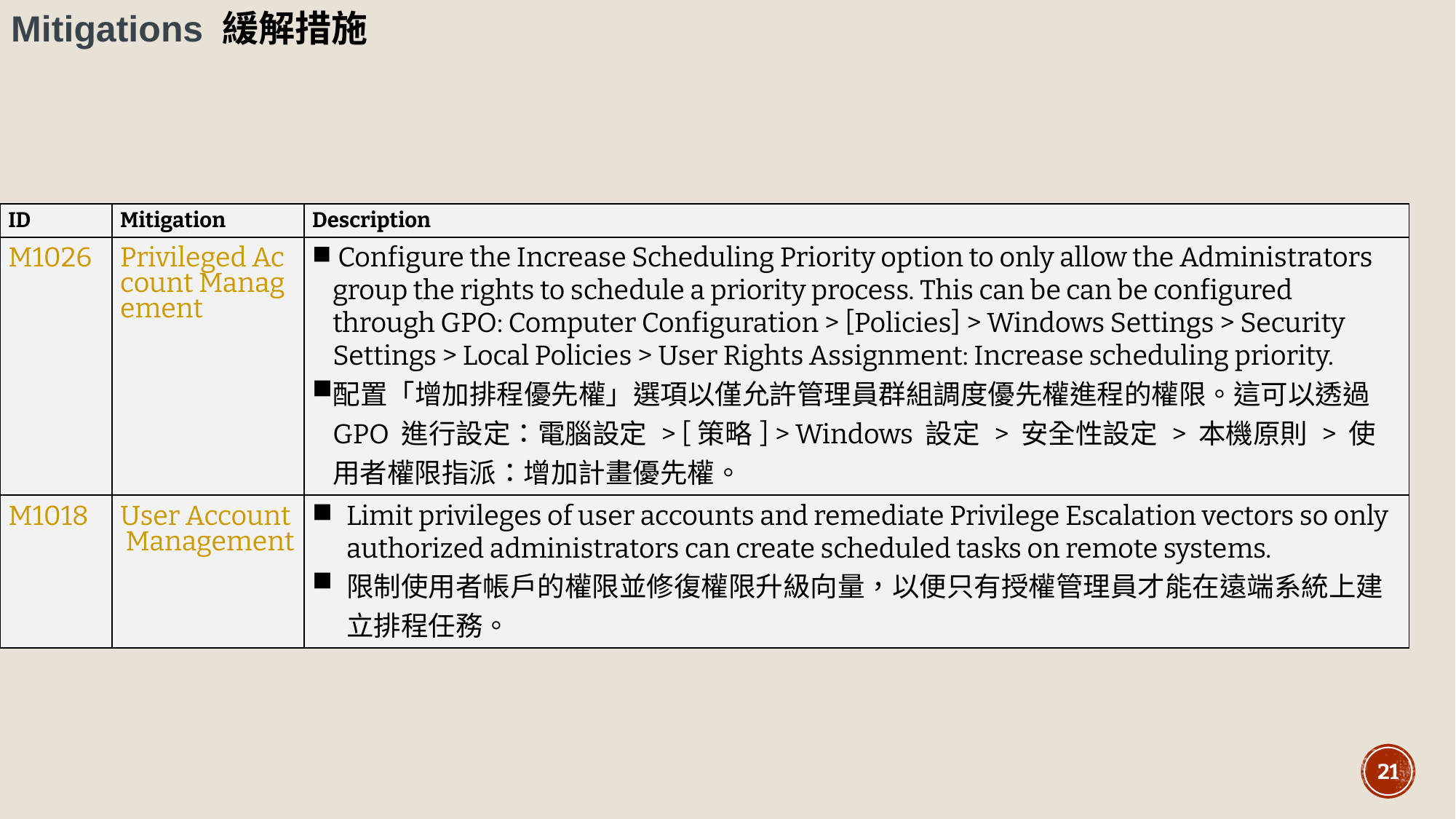

Mitigations 緩解措施
| ID | Mitigation | Description |
| --- | --- | --- |
| M1026 | Privileged Account Management | Configure the Increase Scheduling Priority option to only allow the Administrators group the rights to schedule a priority process. This can be can be configured through GPO: Computer Configuration > [Policies] > Windows Settings > Security Settings > Local Policies > User Rights Assignment: Increase scheduling priority. 配置「增加排程優先權」選項以僅允許管理員群組調度優先權進程的權限。這可以透過 GPO 進行設定：電腦設定 > [策略] > Windows 設定 > 安全性設定 > 本機原則 > 使用者權限指派：增加計畫優先權。 |
| --- | --- | --- |
| M1018 | User Account Management | Limit privileges of user accounts and remediate Privilege Escalation vectors so only authorized administrators can create scheduled tasks on remote systems. 限制使用者帳戶的權限並修復權限升級向量，以便只有授權管理員才能在遠端系統上建立排程任務。 |
21